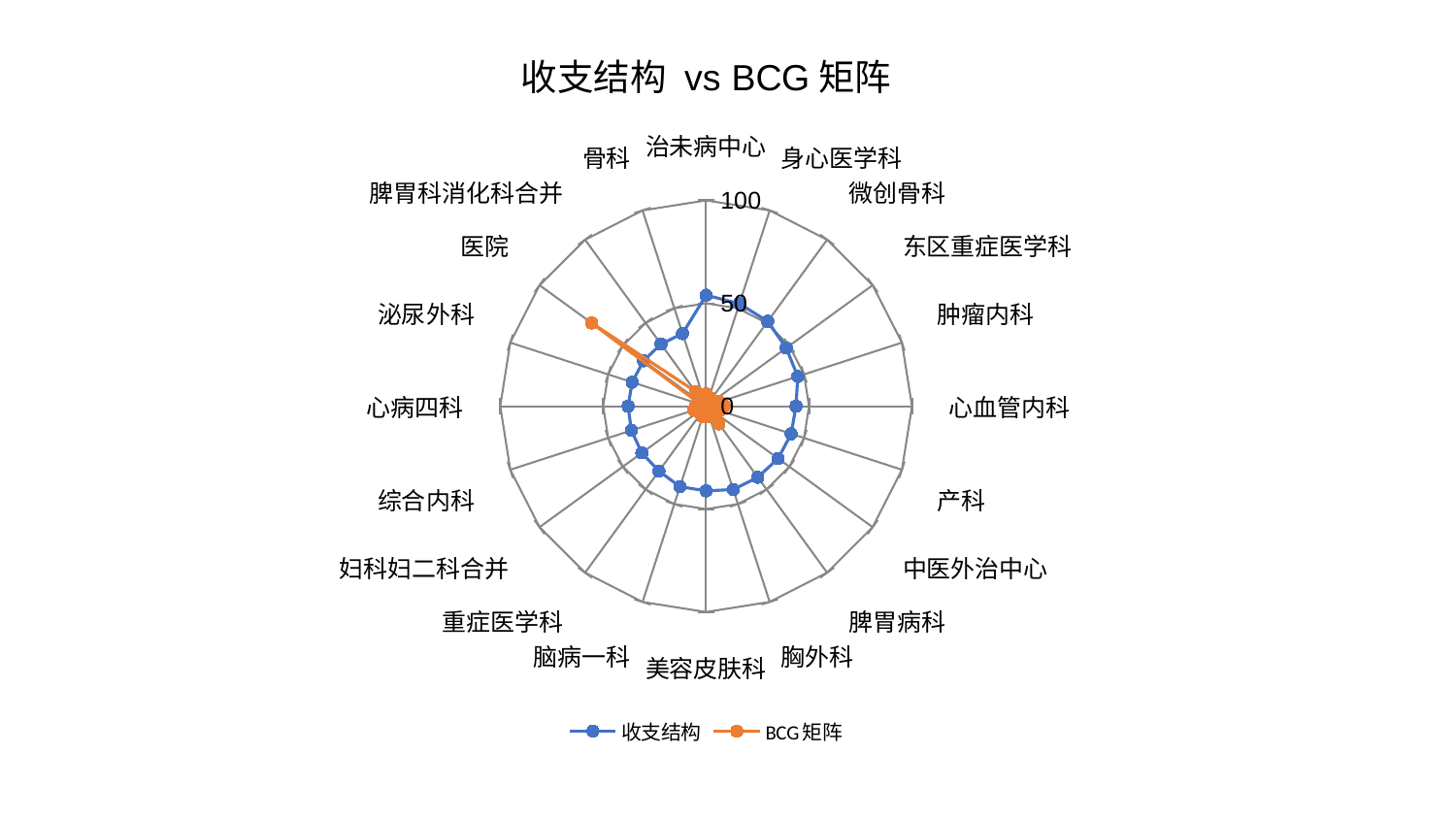

### Chart: 收支结构 vs BCG矩阵

| Category | 收支结构 | BCG矩阵 |
|---|---|---|
| 治未病中心 | 53.933752544510135 | 5.982171015861583 |
| 身心医学科 | 52.389106437261994 | 4.6376702090925495 |
| 微创骨科 | 50.952901197684014 | 3.196151720109504 |
| 东区重症医学科 | 48.139985355635275 | 4.277682195548769 |
| 肿瘤内科 | 46.818367619664734 | 6.891810940235967 |
| 心血管内科 | 43.67929981937805 | 8.849112645624947 |
| 产科 | 43.46877026265259 | 6.859037002619723 |
| 中医外治中心 | 43.280467780313465 | 5.077166997589032 |
| 脾胃病科 | 42.715152610209856 | 10.648252202663619 |
| 胸外科 | 42.57729877292491 | 5.118270200436109 |
| 美容皮肤科 | 41.15643754033281 | 5.0171467203293965 |
| 脑病一科 | 41.10394986208206 | 5.397122245449553 |
| 重症医学科 | 38.99522556949568 | 2.017299732947826 |
| 妇科妇二科合并 | 38.605070997298895 | 4.624427547970973 |
| 综合内科 | 38.18910032767207 | 6.314452114611529 |
| 心病四科 | 37.89501837422338 | 5.214240333219642 |
| 泌尿外科 | 37.76520274053656 | 2.8345740196368396 |
| 医院 | 37.56196978082301 | 68.7812224749006 |
| 脾胃科消化科合并 | 37.31851988224649 | 8.888313474909719 |
| 骨科 | 37.095510373531994 | 3.59680112788205 |
74